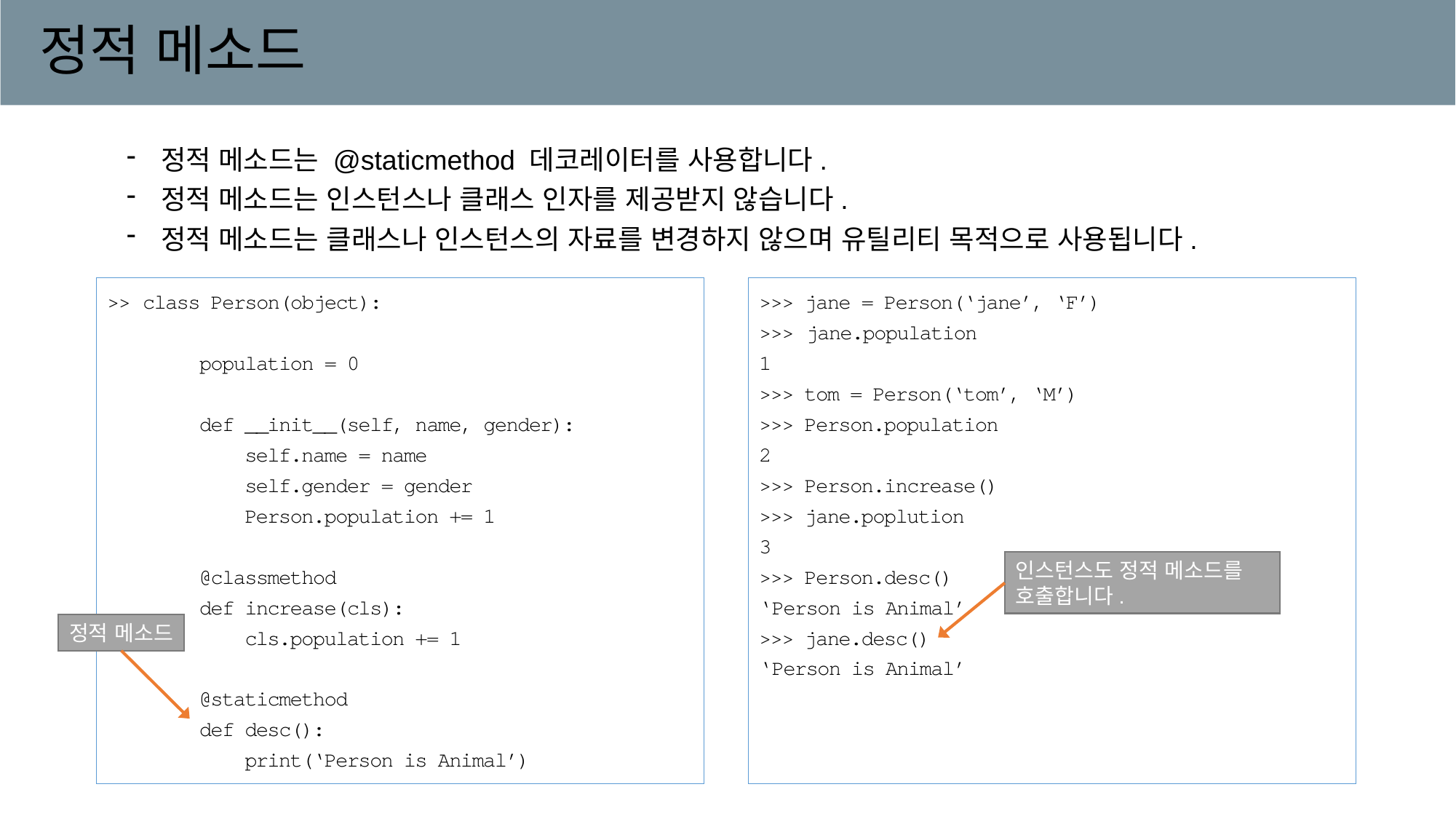

# 정적 메소드
정적 메소드는 @staticmethod 데코레이터를 사용합니다.
정적 메소드는 인스턴스나 클래스 인자를 제공받지 않습니다.
정적 메소드는 클래스나 인스턴스의 자료를 변경하지 않으며 유틸리티 목적으로 사용됩니다.
>>> jane = Person(‘jane’, ‘F’)
>>> jane.population
1
>>> tom = Person(‘tom’, ‘M’)
>>> Person.population
2
>>> Person.increase()
>>> jane.poplution
3
>>> Person.desc()
‘Person is Animal’
>>> jane.desc()
‘Person is Animal’
>> class Person(object):

        population = 0

        def __init__(self, name, gender):
            self.name = name
            self.gender = gender
            Person.population += 1

        @classmethod
        def increase(cls):
            cls.population += 1

        @staticmethod
        def desc():
            print(‘Person is Animal’)
인스턴스도 정적 메소드를 호출합니다.
정적 메소드